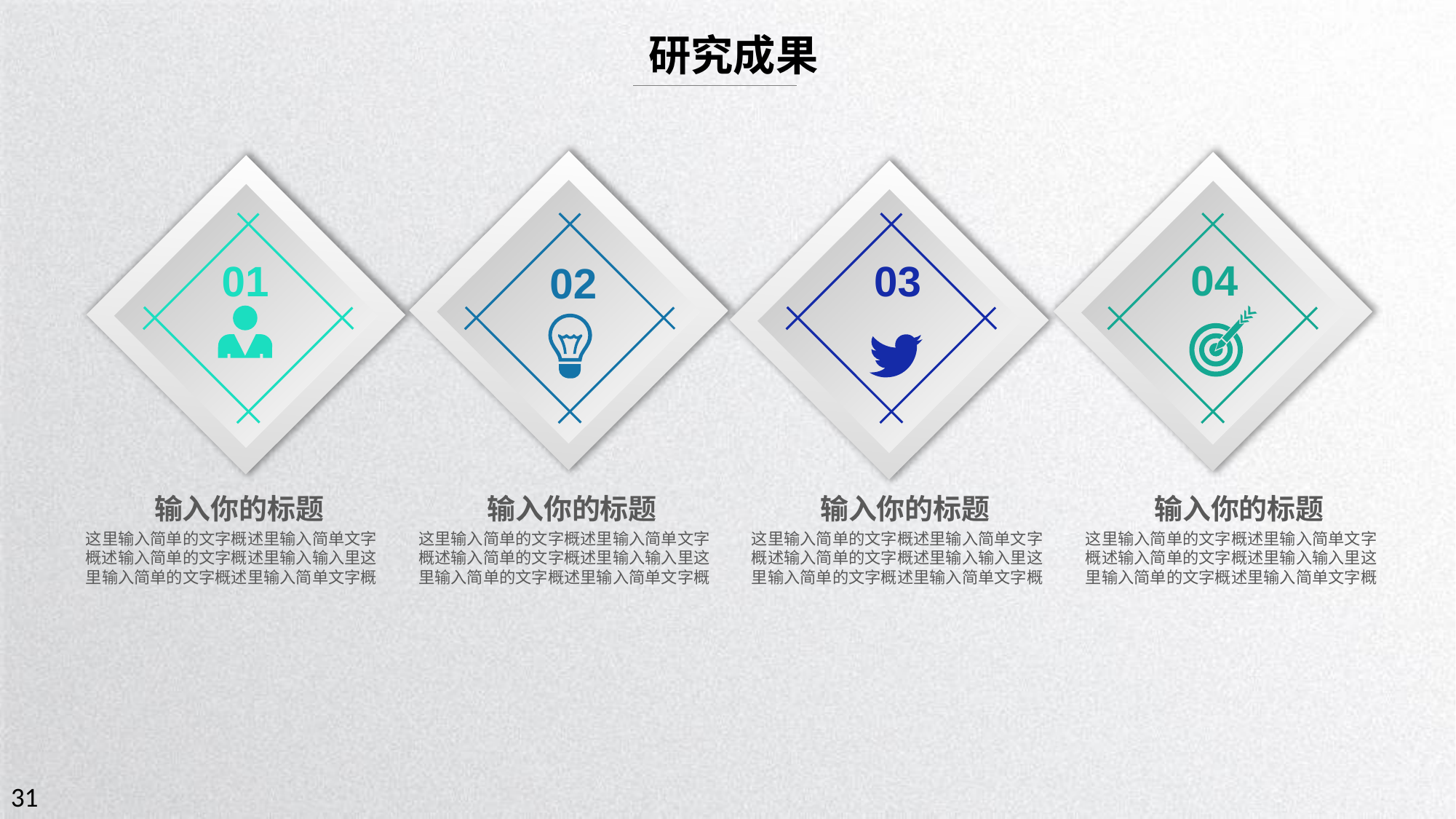

研究成果

04
03
01
02

输入你的标题
这里输入简单的文字概述里输入简单文字概述输入简单的文字概述里输入输入里这里输入简单的文字概述里输入简单文字概
输入你的标题
这里输入简单的文字概述里输入简单文字概述输入简单的文字概述里输入输入里这里输入简单的文字概述里输入简单文字概
输入你的标题
这里输入简单的文字概述里输入简单文字概述输入简单的文字概述里输入输入里这里输入简单的文字概述里输入简单文字概
输入你的标题
这里输入简单的文字概述里输入简单文字概述输入简单的文字概述里输入输入里这里输入简单的文字概述里输入简单文字概
31